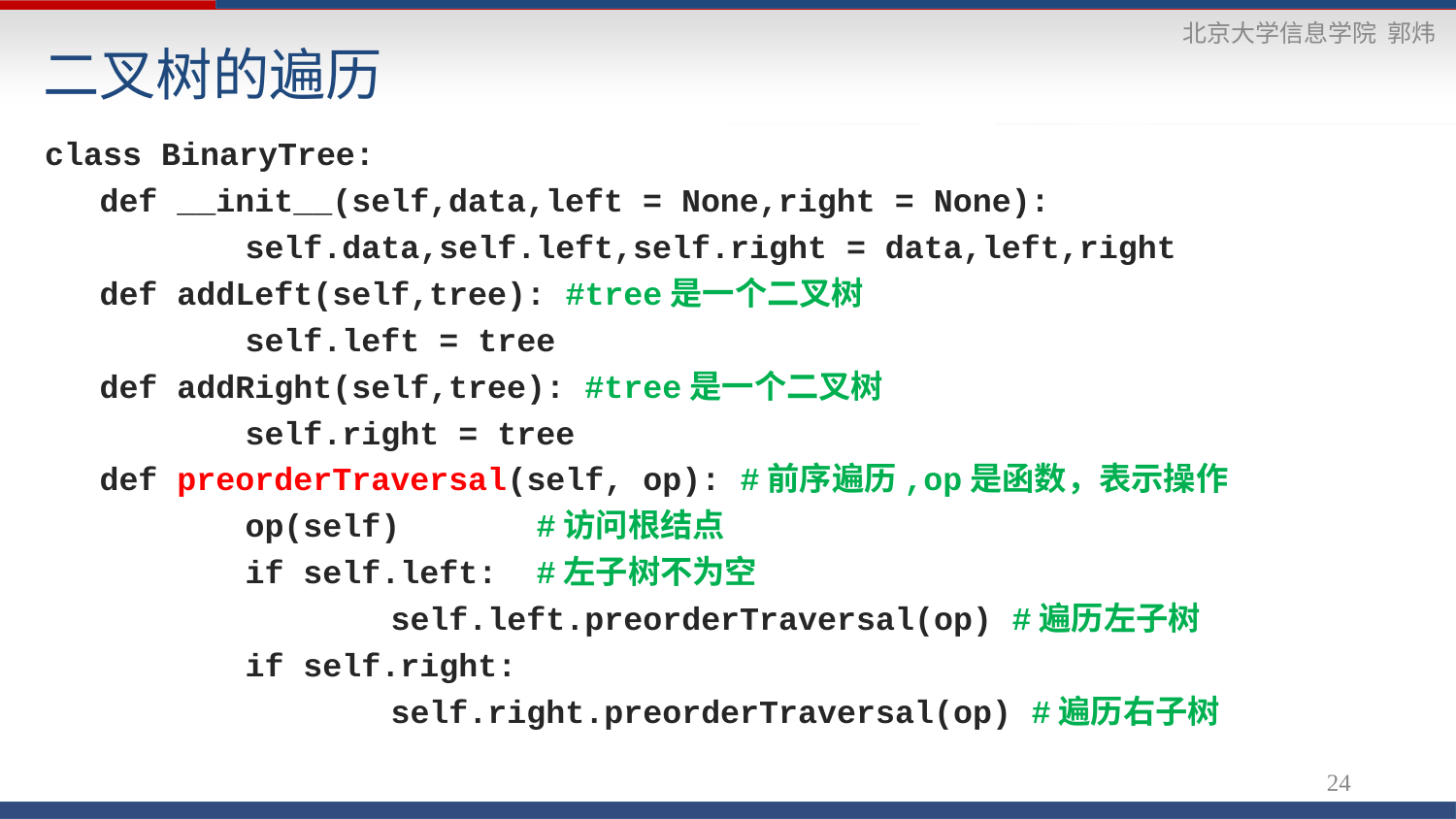

# 二叉树的遍历
class BinaryTree:
	def __init__(self,data,left = None,right = None):
		self.data,self.left,self.right = data,left,right
	def addLeft(self,tree): #tree是一个二叉树
		self.left = tree
	def addRight(self,tree): #tree是一个二叉树
		self.right = tree
	def preorderTraversal(self, op): #前序遍历,op是函数，表示操作
		op(self)	#访问根结点
		if self.left:	#左子树不为空
			self.left.preorderTraversal(op) #遍历左子树
		if self.right:
			self.right.preorderTraversal(op) #遍历右子树
24